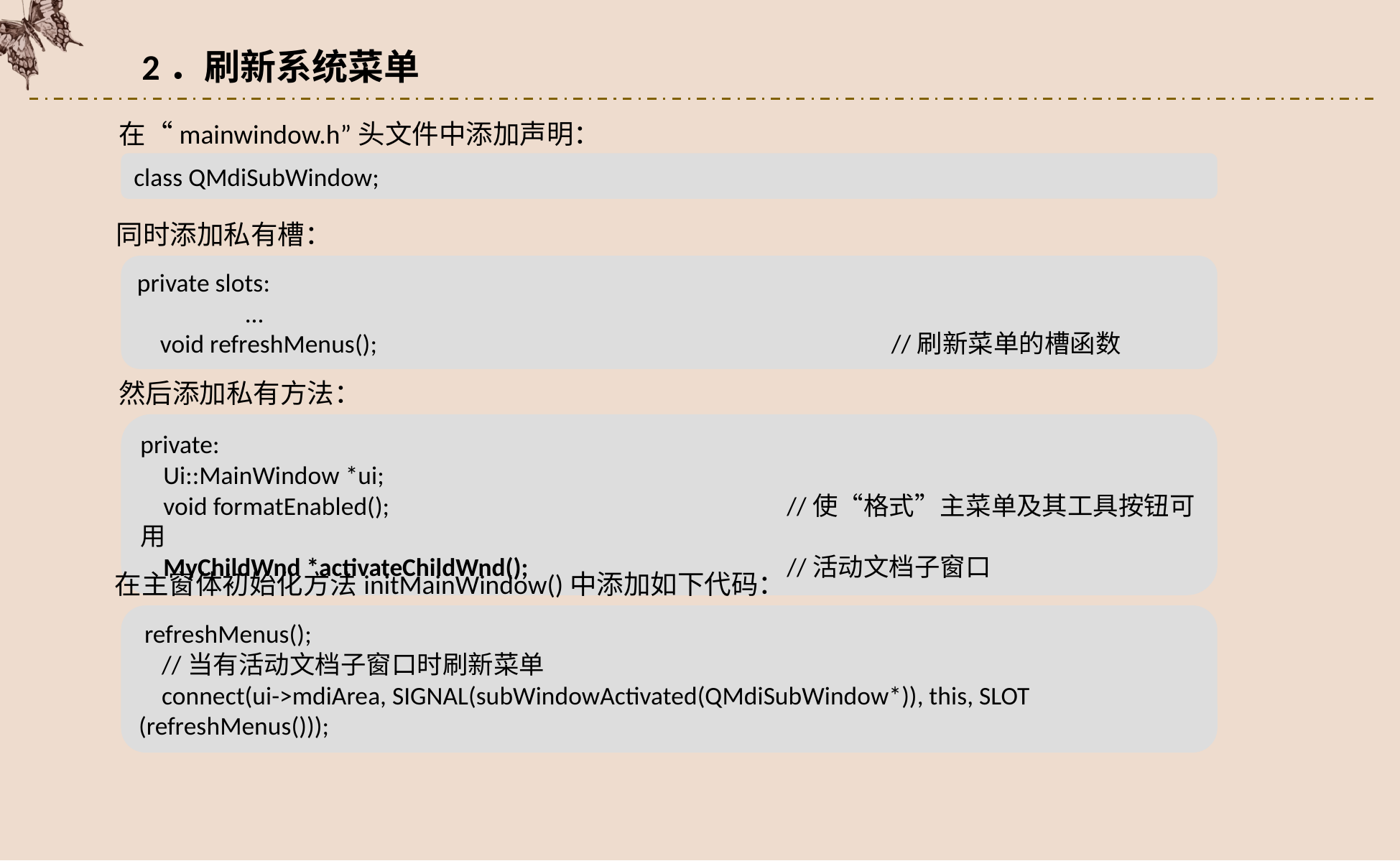

2．刷新系统菜单
在“mainwindow.h”头文件中添加声明：
class QMdiSubWindow;
同时添加私有槽：
private slots:
	...
    void refreshMenus();					//刷新菜单的槽函数
然后添加私有方法：
private:
    Ui::MainWindow *ui;
    void formatEnabled();				//使“格式”主菜单及其工具按钮可用
    MyChildWnd *activateChildWnd();			//活动文档子窗口
在主窗体初始化方法initMainWindow()中添加如下代码：
 refreshMenus();
    //当有活动文档子窗口时刷新菜单
    connect(ui->mdiArea, SIGNAL(subWindowActivated(QMdiSubWindow*)), this, SLOT (refreshMenus()));